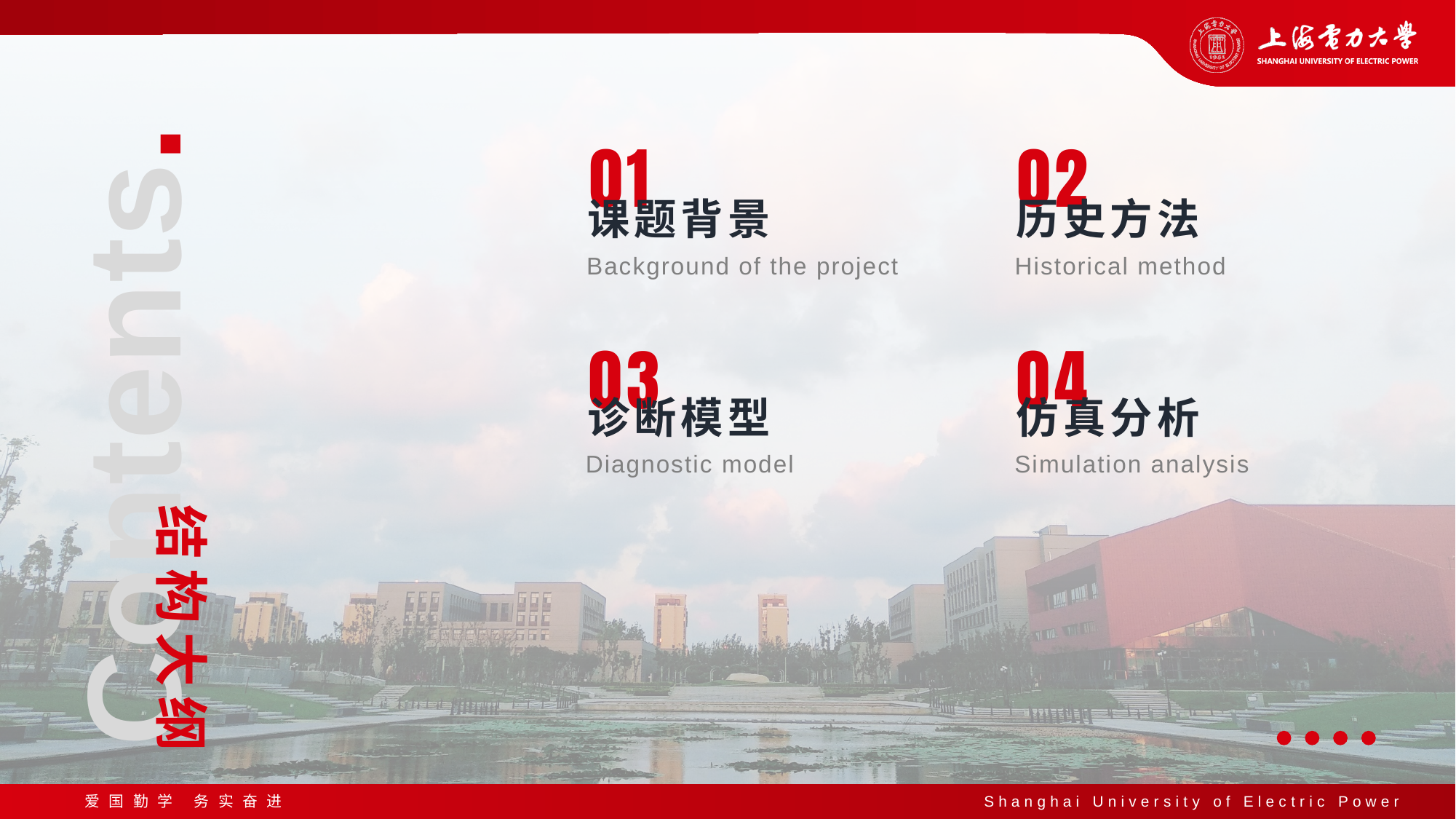

01
课题背景
Background of the project
02
历史方法
Historical method
03
诊断模型
Diagnostic model
04
仿真分析
Simulation analysis
Contents.
结构大纲